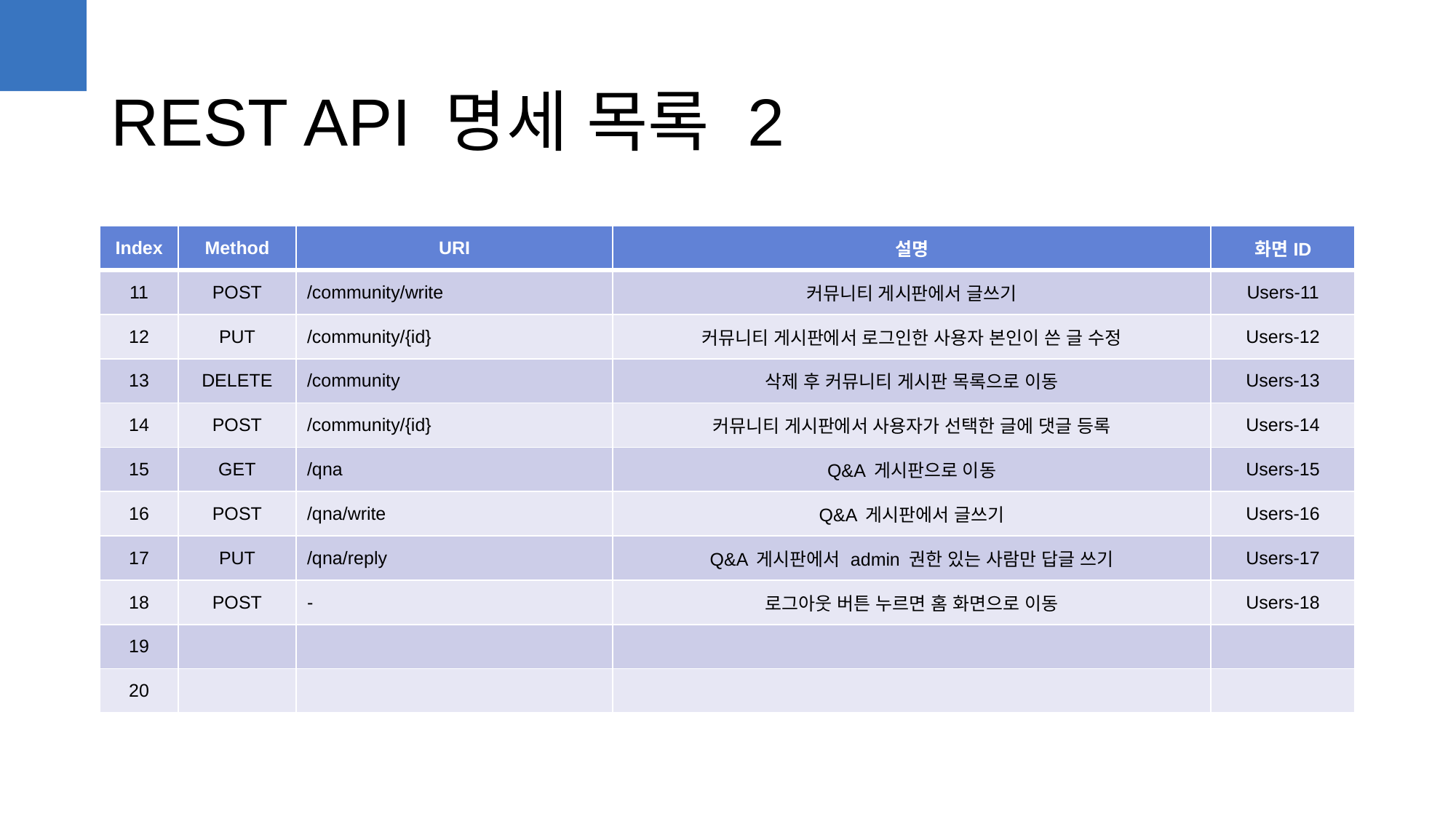

REST API 명세 목록 2
| Index | Method | URI | 설명 | 화면ID |
| --- | --- | --- | --- | --- |
| 11 | POST | /community/write | 커뮤니티 게시판에서 글쓰기 | Users-11 |
| 12 | PUT | /community/{id} | 커뮤니티 게시판에서 로그인한 사용자 본인이 쓴 글 수정 | Users-12 |
| 13 | DELETE | /community | 삭제 후 커뮤니티 게시판 목록으로 이동 | Users-13 |
| 14 | POST | /community/{id} | 커뮤니티 게시판에서 사용자가 선택한 글에 댓글 등록 | Users-14 |
| 15 | GET | /qna | Q&A 게시판으로 이동 | Users-15 |
| 16 | POST | /qna/write | Q&A 게시판에서 글쓰기 | Users-16 |
| 17 | PUT | /qna/reply | Q&A 게시판에서 admin 권한 있는 사람만 답글 쓰기 | Users-17 |
| 18 | POST | - | 로그아웃 버튼 누르면 홈 화면으로 이동 | Users-18 |
| 19 |  |  |  |  |
| 20 |  |  |  |  |